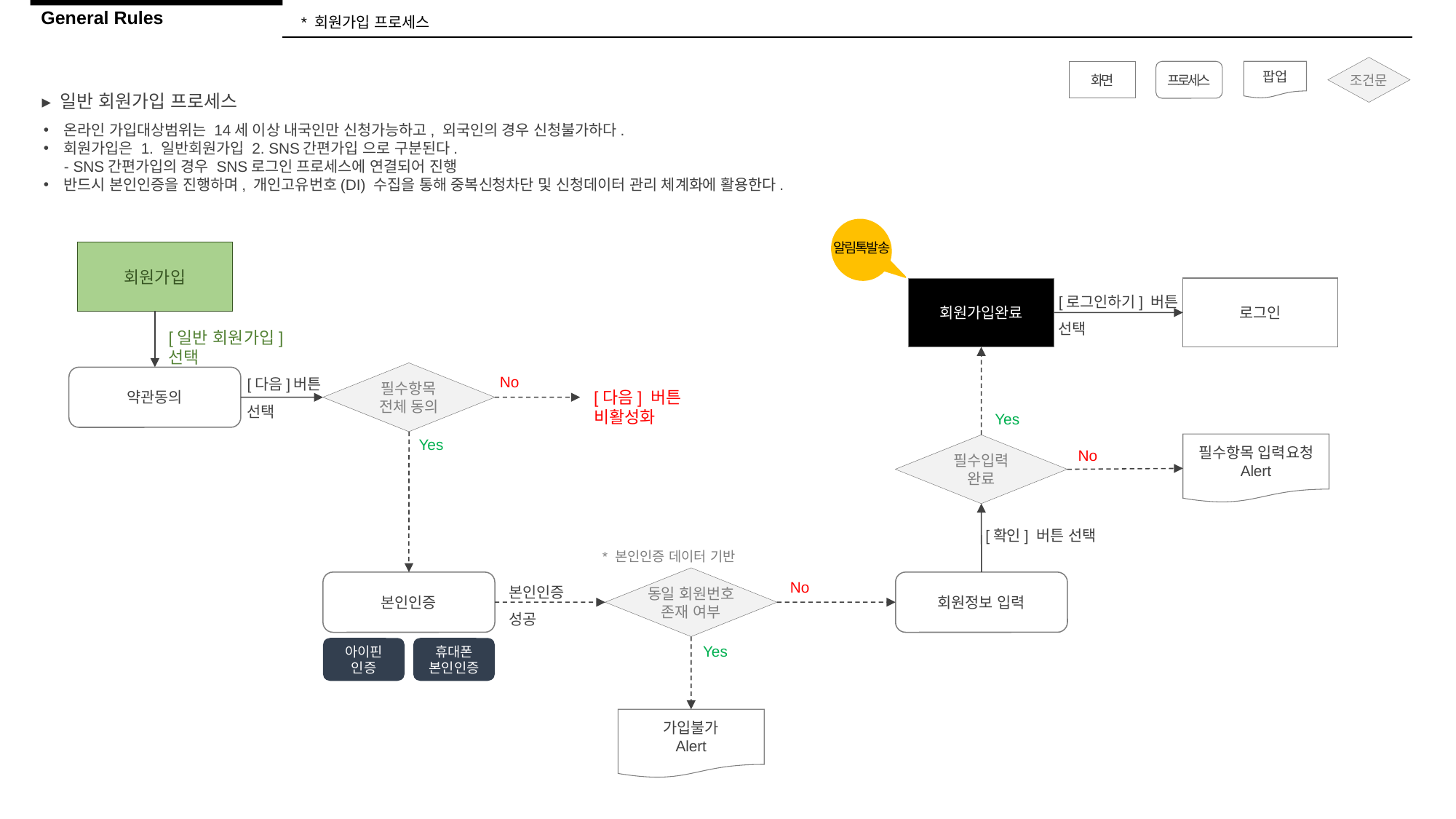

General Rules
* 회원가입 프로세스
조건문
화면
프로세스
팝업
▸ 일반 회원가입 프로세스
온라인 가입대상범위는 14세 이상 내국인만 신청가능하고, 외국인의 경우 신청불가하다.
회원가입은 1. 일반회원가입 2. SNS간편가입 으로 구분된다.
- SNS간편가입의 경우 SNS로그인 프로세스에 연결되어 진행
반드시 본인인증을 진행하며, 개인고유번호(DI) 수집을 통해 중복신청차단 및 신청데이터 관리 체계화에 활용한다.

알림톡발송
회원가입
[로그인하기] 버튼
선택
회원가입완료
로그인
[일반 회원가입] 선택
[다음]버튼
선택
필수항목
전체 동의
약관동의
No
[다음] 버튼 비활성화
Yes
Yes
필수항목 입력요청
Alert
필수입력
완료
No
[확인] 버튼 선택
* 본인인증 데이터 기반
동일 회원번호
존재 여부
본인인증
성공
본인인증
회원정보 입력
No
Yes
아이핀
인증
휴대폰
본인인증
가입불가
Alert